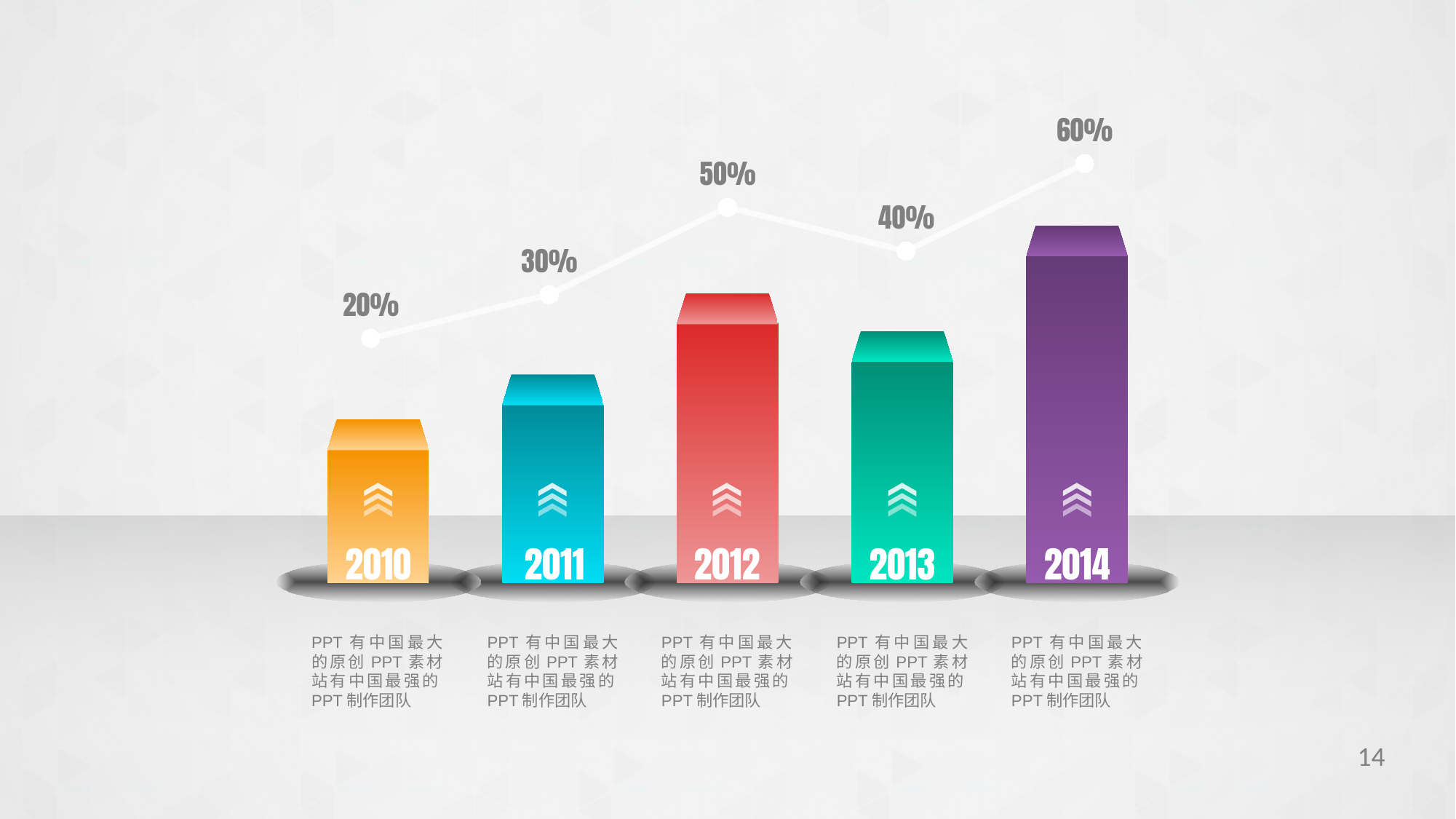

### Chart

| Category | 系列 1 |
|---|---|
| 类别 1 | 0.2 |
| 类别 2 | 0.3 |
| 类别 3 | 0.5 |
| 类别 4 | 0.4 |
| 类别 5 | 0.6 |

2011
2010
2012
2013
2014

PPT有中国最大的原创PPT素材站有中国最强的PPT制作团队
PPT有中国最大的原创PPT素材站有中国最强的PPT制作团队
PPT有中国最大的原创PPT素材站有中国最强的PPT制作团队
PPT有中国最大的原创PPT素材站有中国最强的PPT制作团队
PPT有中国最大的原创PPT素材站有中国最强的PPT制作团队
14